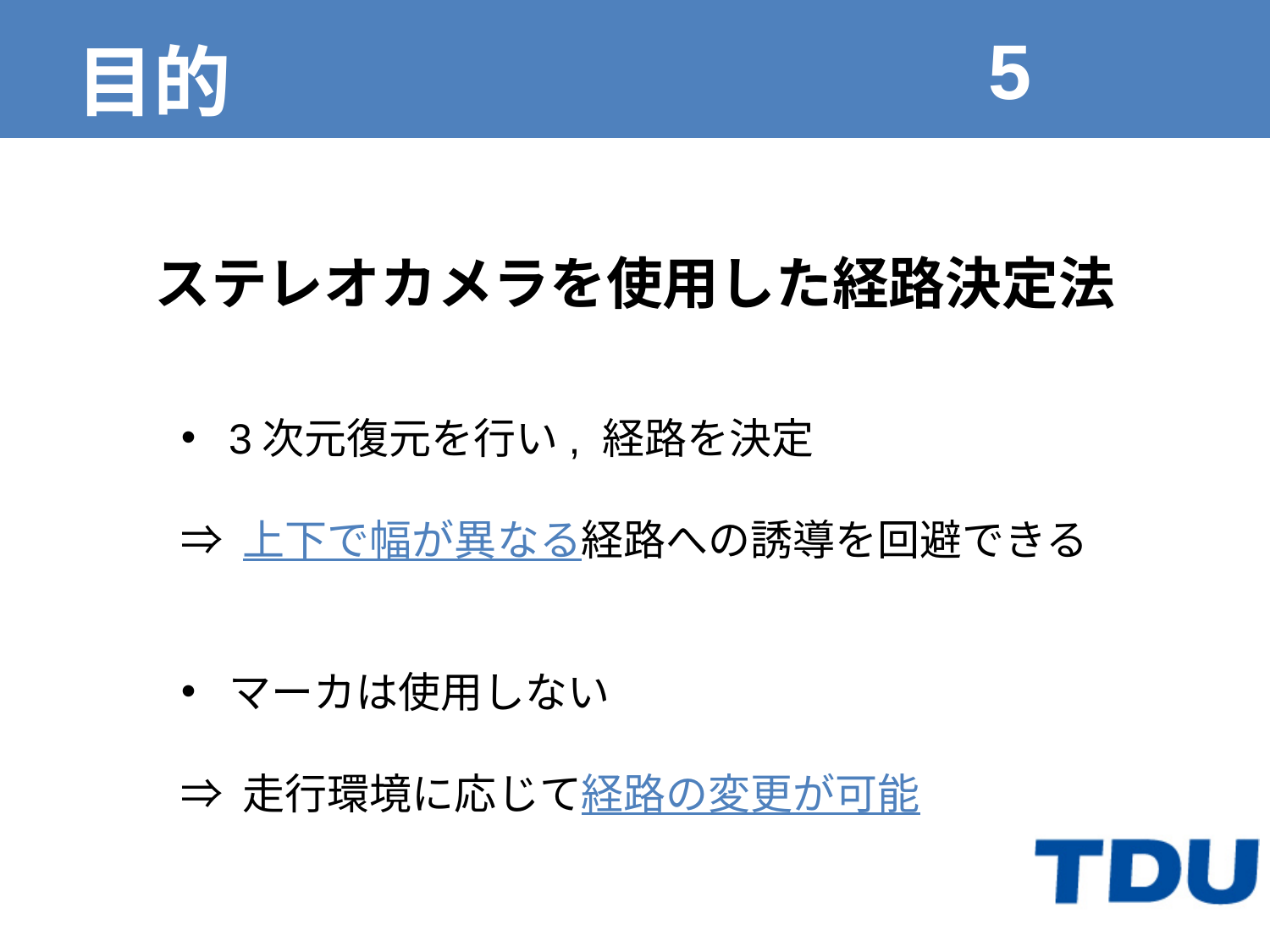

# 目的
ステレオカメラを使用した経路決定法
3次元復元を行い, 経路を決定

⇒ 上下で幅が異なる経路への誘導を回避できる

マーカは使用しない

⇒ 走行環境に応じて経路の変更が可能